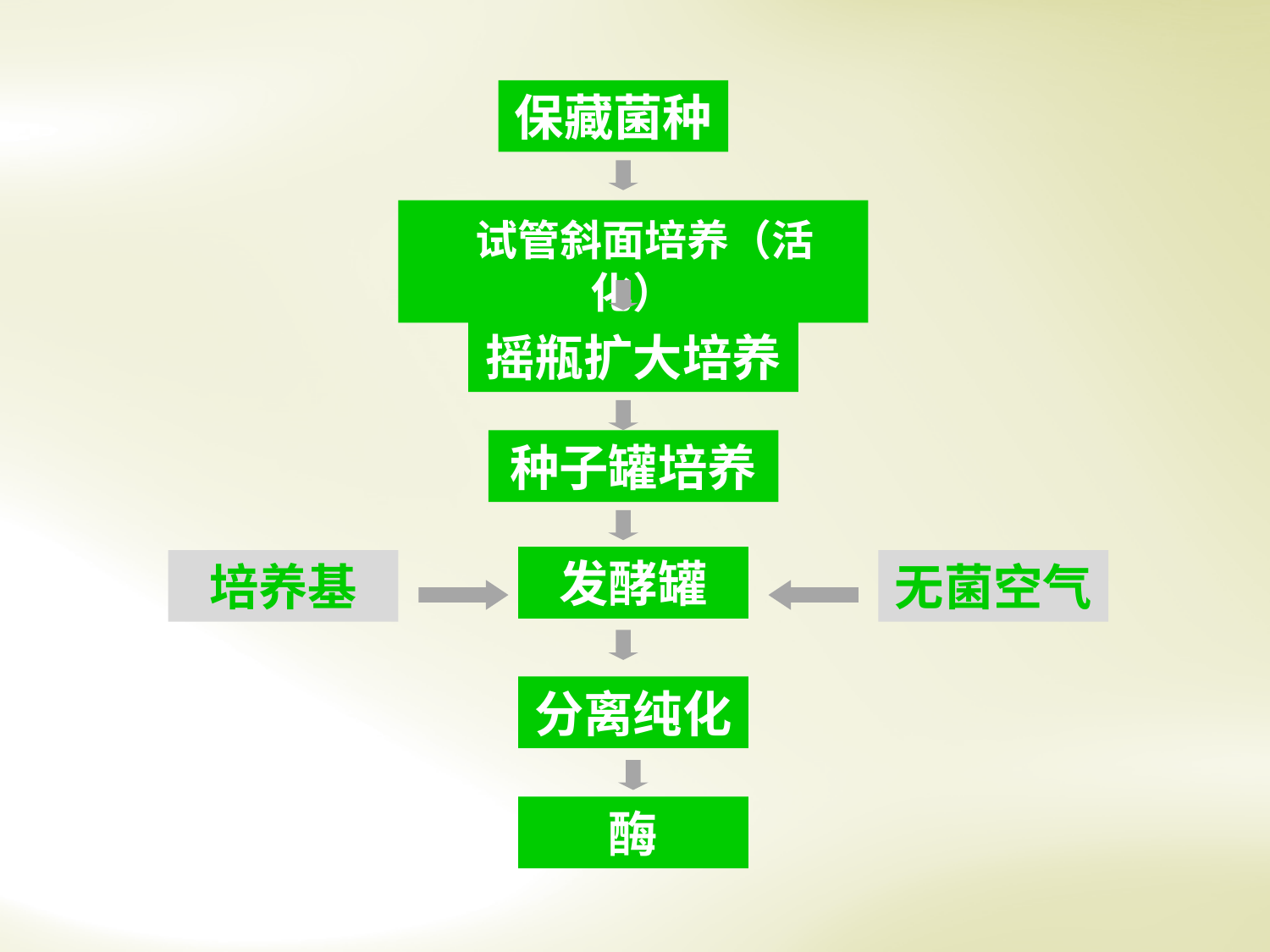

保藏菌种

 试管斜面培养（活化）

摇瓶扩大培养

种子罐培养

发酵罐
培养基
无菌空气

分离纯化

酶